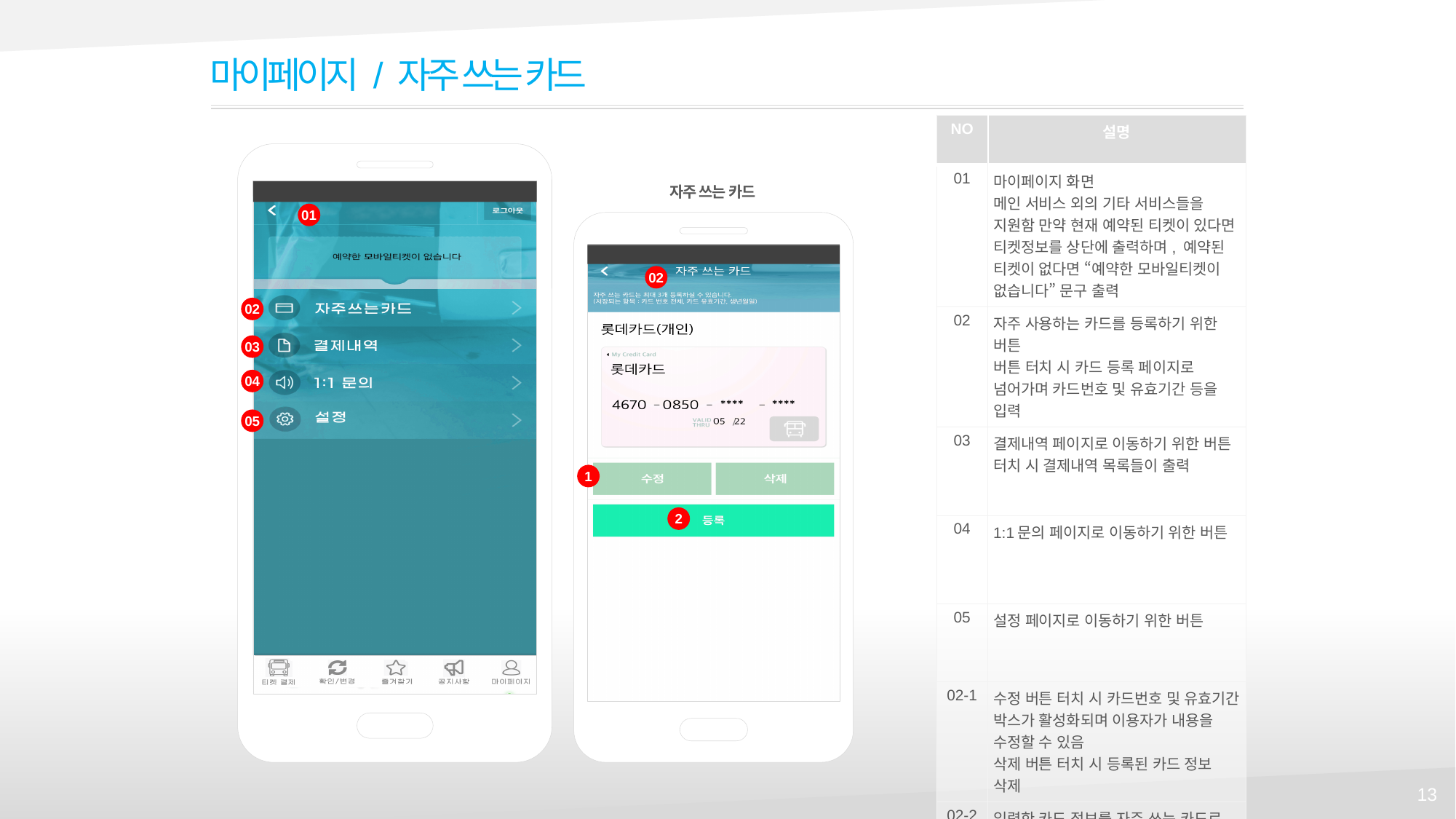

마이페이지 / 자주 쓰는 카드

| NO | 설명 |
| --- | --- |
| 01 | 마이페이지 화면 메인 서비스 외의 기타 서비스들을 지원함 만약 현재 예약된 티켓이 있다면 티켓정보를 상단에 출력하며, 예약된 티켓이 없다면 “예약한 모바일티켓이 없습니다” 문구 출력 |
| 02 | 자주 사용하는 카드를 등록하기 위한 버튼 버튼 터치 시 카드 등록 페이지로 넘어가며 카드번호 및 유효기간 등을 입력 |
| 03 | 결제내역 페이지로 이동하기 위한 버튼 터치 시 결제내역 목록들이 출력 |
| 04 | 1:1문의 페이지로 이동하기 위한 버튼 |
| 05 | 설정 페이지로 이동하기 위한 버튼 |
| 02-1 | 수정 버튼 터치 시 카드번호 및 유효기간 박스가 활성화되며 이용자가 내용을 수정할 수 있음 삭제 버튼 터치 시 등록된 카드 정보 삭제 |
| 02-2 | 입력한 카드 정보를 자주 쓰는 카드로 등록 |

자주 쓰는 카드

01

02
02
03
04
05
1
2

13